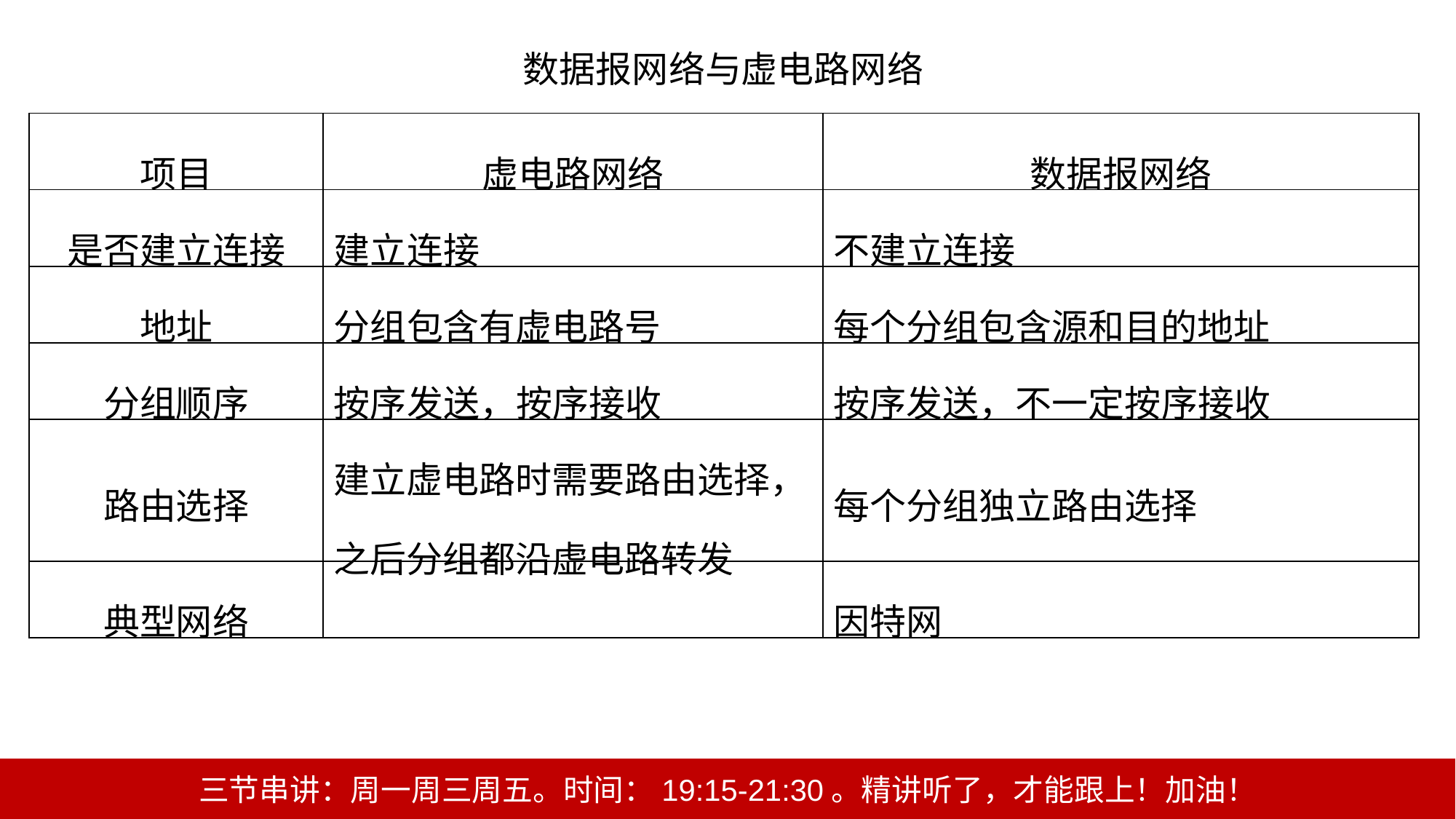

数据报网络与虚电路网络
| 项目 | 虚电路网络 | 数据报网络 |
| --- | --- | --- |
| 是否建立连接 | 建立连接 | 不建立连接 |
| 地址 | 分组包含有虚电路号 | 每个分组包含源和目的地址 |
| 分组顺序 | 按序发送，按序接收 | 按序发送，不一定按序接收 |
| 路由选择 | 建立虚电路时需要路由选择，之后分组都沿虚电路转发 | 每个分组独立路由选择 |
| 典型网络 |  | 因特网 |
三节串讲：周一周三周五。时间：19:15-21:30。精讲听了，才能跟上！加油！